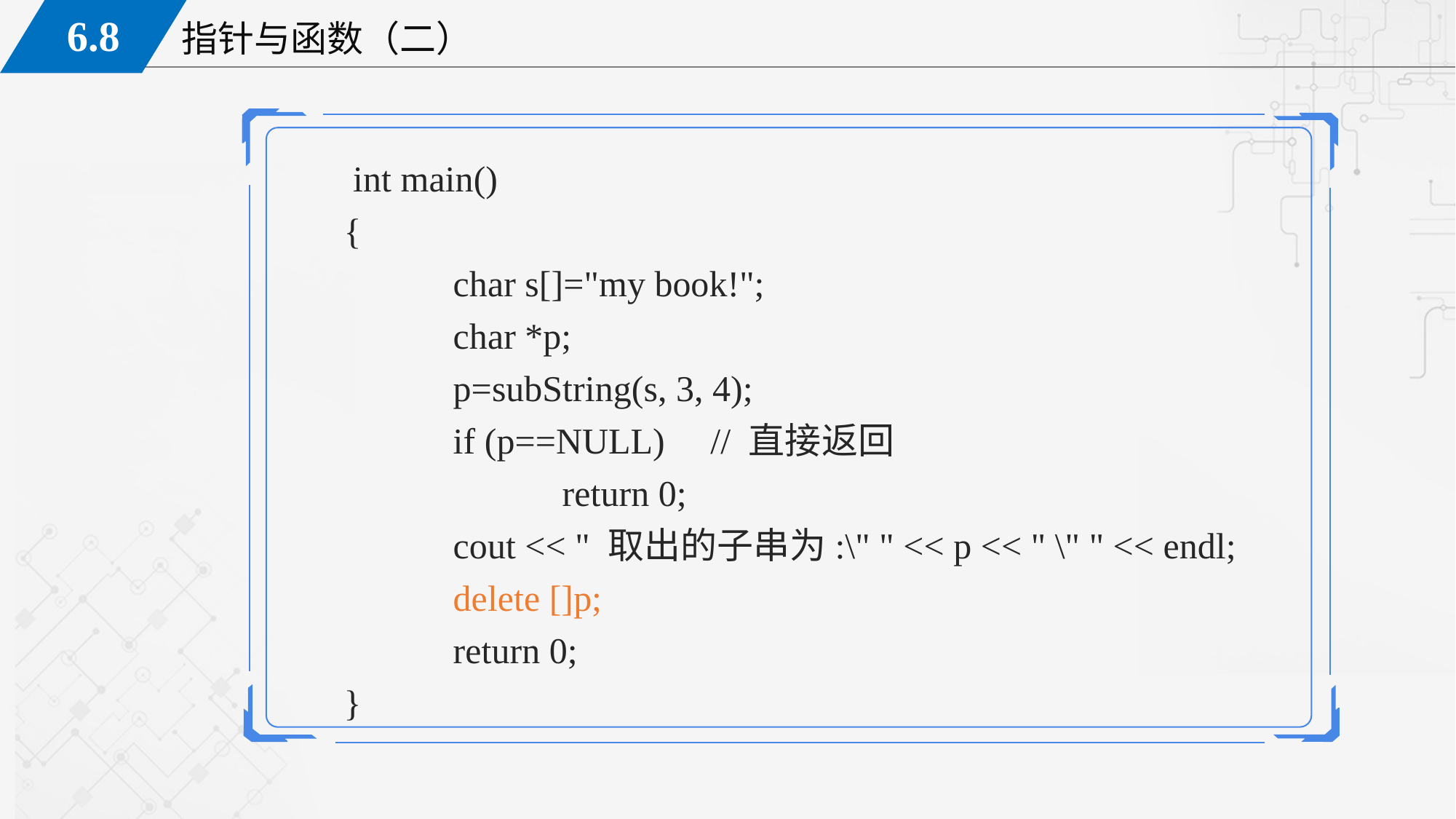

int main()
	{
		char s[]="my book!";
		char *p;
		p=subString(s, 3, 4);
		if (p==NULL)     // 直接返回
			return 0;
		cout << " 取出的子串为:\" " << p << " \" " << endl;
		delete []p;
		return 0;
	}